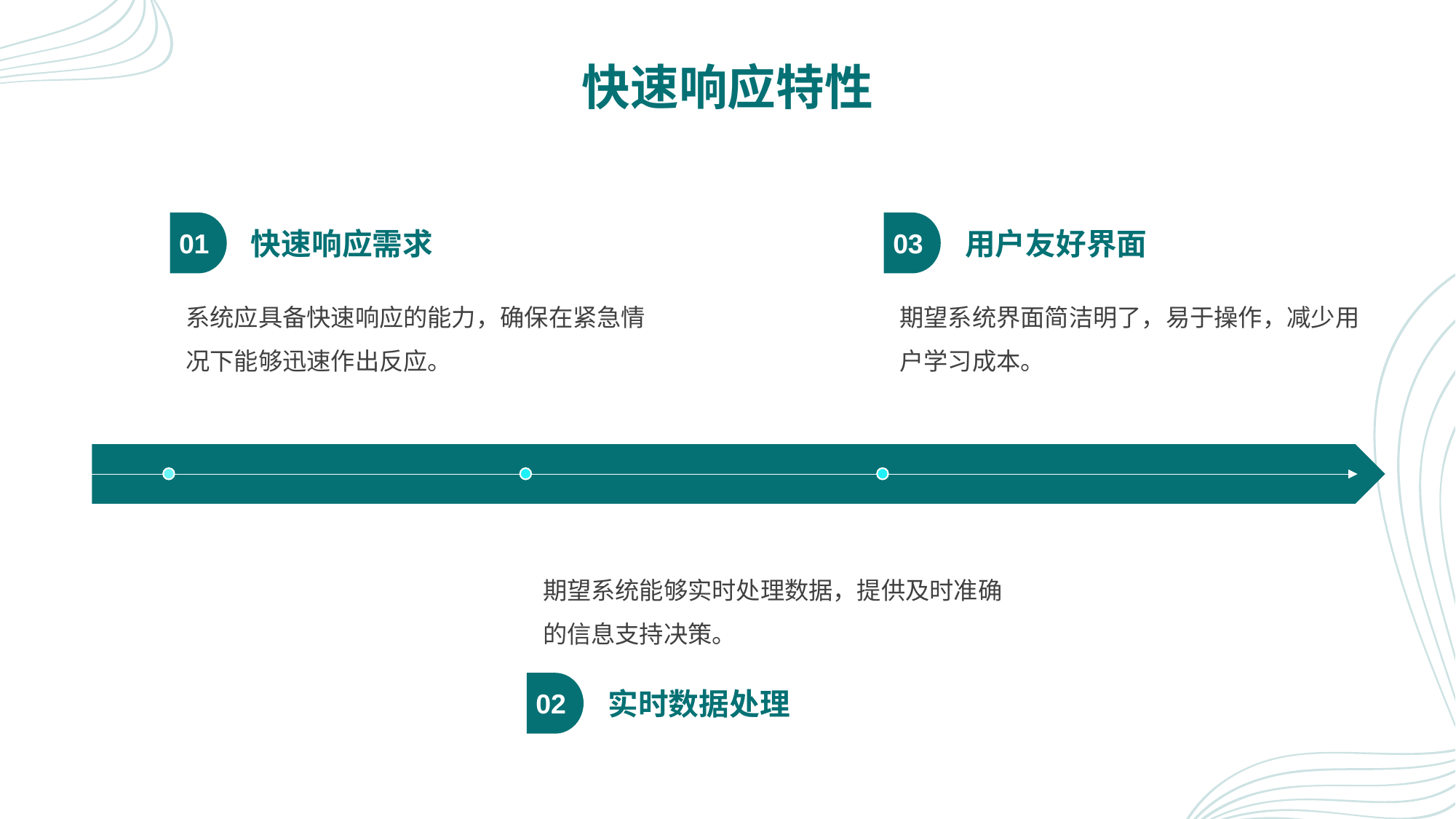

# 快速响应特性
01
03
快速响应需求
用户友好界面
系统应具备快速响应的能力，确保在紧急情况下能够迅速作出反应。
期望系统界面简洁明了，易于操作，减少用户学习成本。

期望系统能够实时处理数据，提供及时准确的信息支持决策。
02
实时数据处理